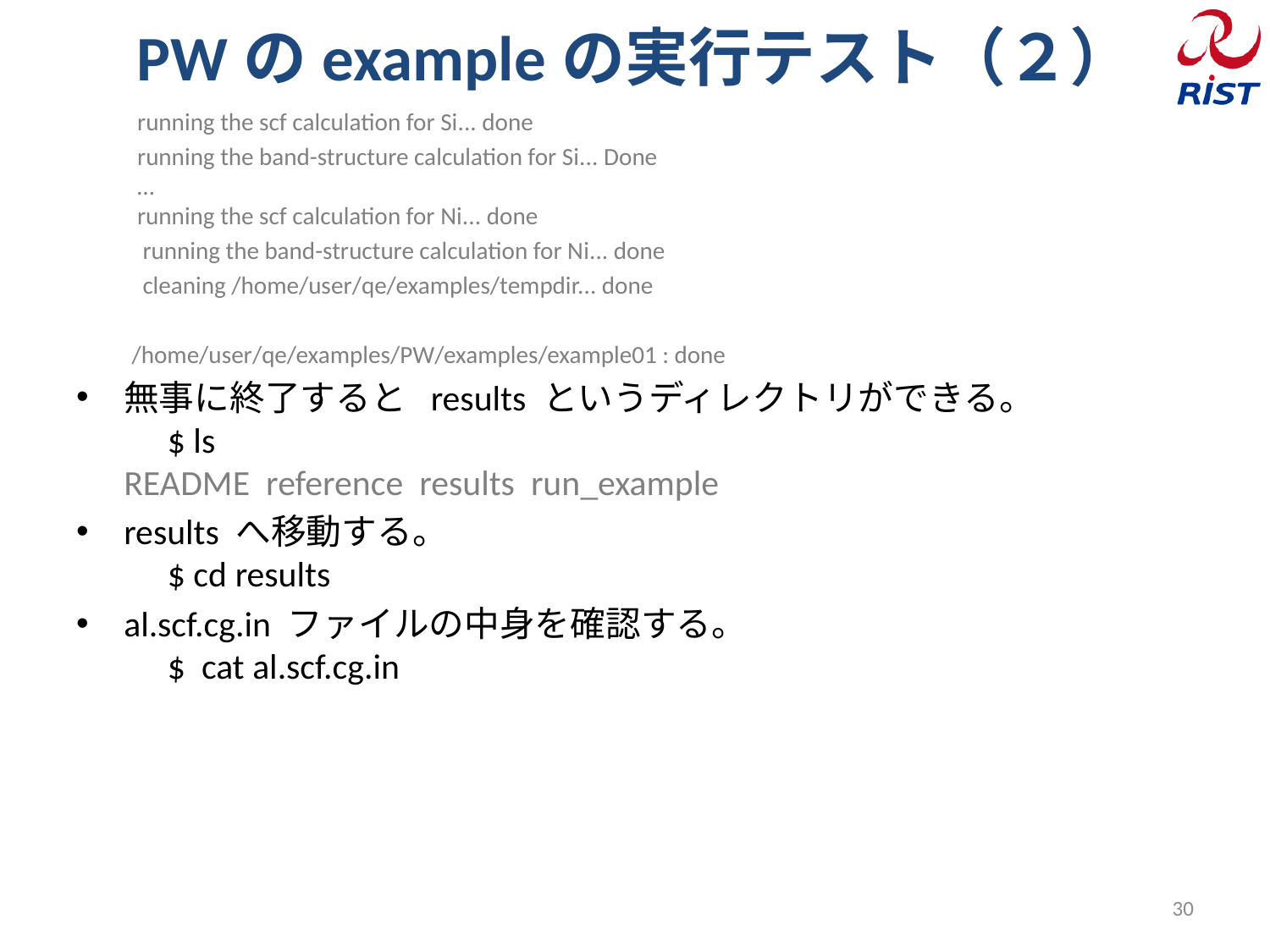

# PWのexampleの実行テスト（２）
 running the scf calculation for Si... done
 running the band-structure calculation for Si... Done
 …
 running the scf calculation for Ni... done
  running the band-structure calculation for Ni... done
  cleaning /home/user/qe/examples/tempdir... done

/home/user/qe/examples/PW/examples/example01 : done
無事に終了すると  results というディレクトリができる。
　$ ls
README  reference  results  run_example
results へ移動する。
　$ cd results
al.scf.cg.in ファイルの中身を確認する。
　$  cat al.scf.cg.in
30